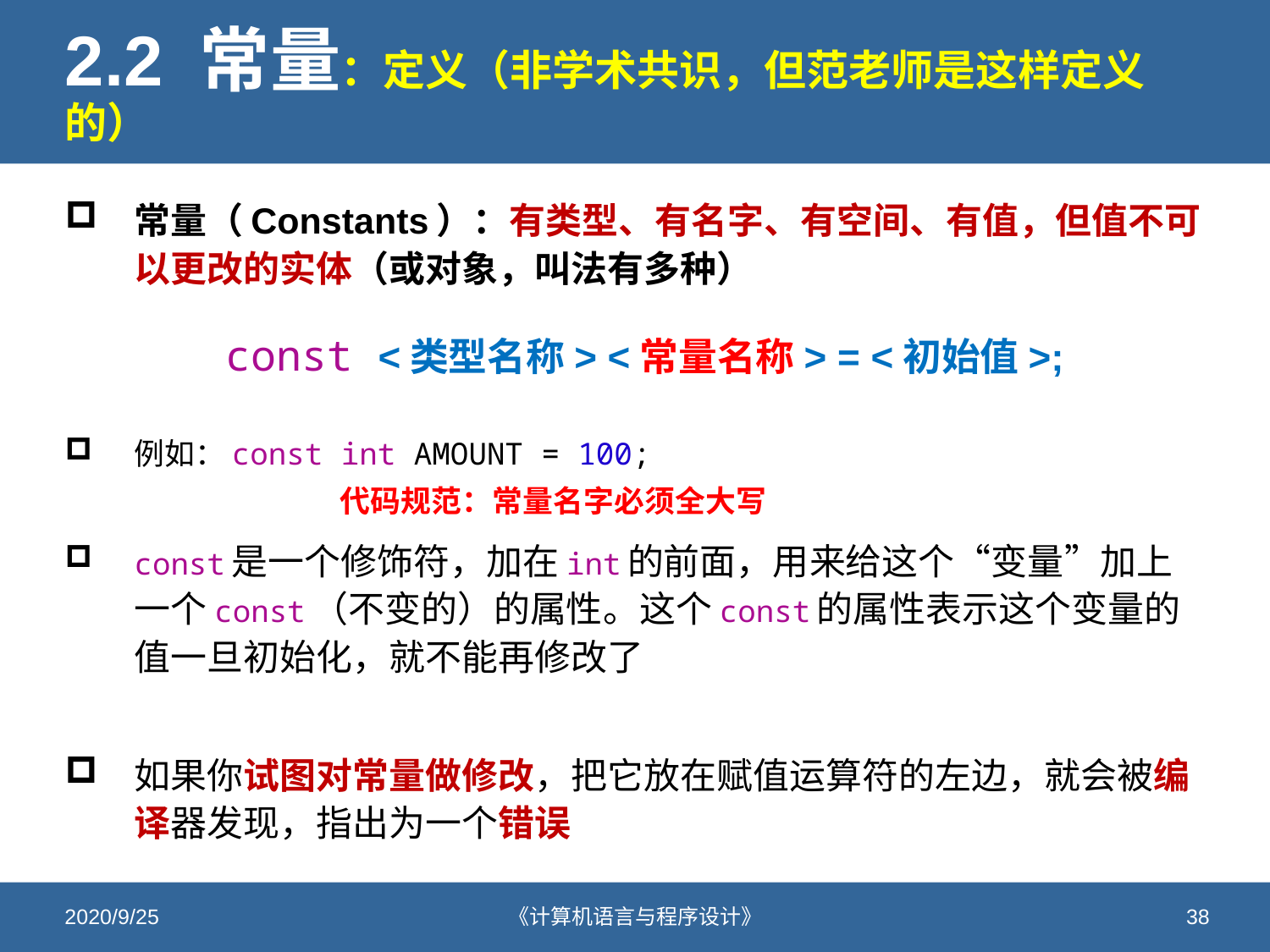

# 2.2 常量：定义（非学术共识，但范老师是这样定义的）
常量（Constants）：有类型、有名字、有空间、有值，但值不可以更改的实体（或对象，叫法有多种）

例如：const int AMOUNT = 100;
                               代码规范：常量名字必须全大写
const是一个修饰符，加在int的前面，用来给这个“变量”加上⼀个const（不变的）的属性。这个const的属性表示这个变量的值一旦初始化，就不能再修改了

如果你试图对常量做修改，把它放在赋值运算符的左边，就会被编译器发现，指出为一个错误
const <类型名称> <常量名称> = <初始值>;
2020/9/25
《计算机语言与程序设计》
38